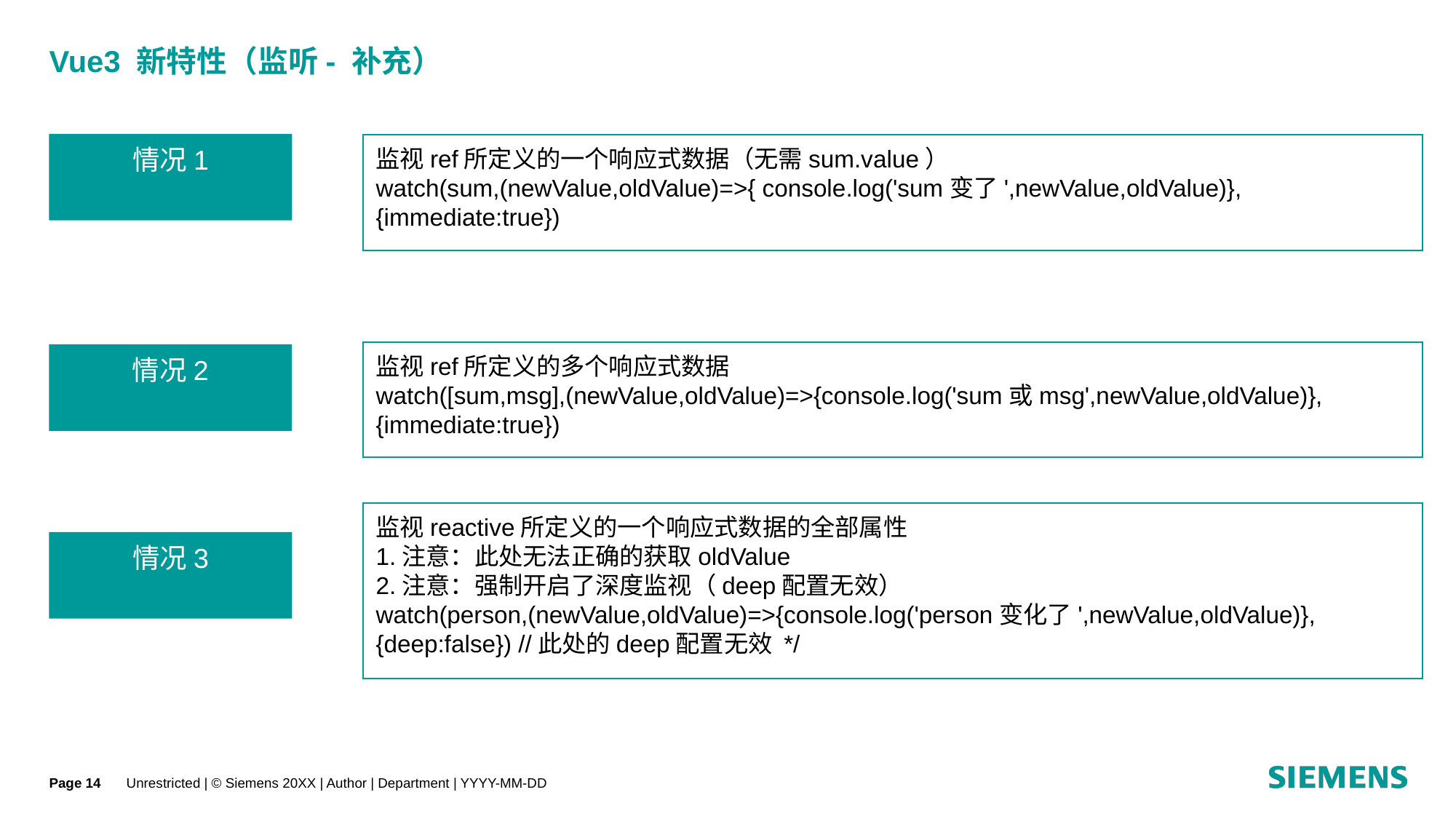

# Vue3 新特性（监听- 补充）
情况1
监视ref所定义的一个响应式数据（无需sum.value）
watch(sum,(newValue,oldValue)=>{ console.log('sum变了',newValue,oldValue)},{immediate:true})
监视ref所定义的多个响应式数据
watch([sum,msg],(newValue,oldValue)=>{console.log('sum或msg',newValue,oldValue)},{immediate:true})
情况2
监视reactive所定义的一个响应式数据的全部属性
1.注意：此处无法正确的获取oldValue
2.注意：强制开启了深度监视（deep配置无效）
watch(person,(newValue,oldValue)=>{console.log('person变化了',newValue,oldValue)},{deep:false}) //此处的deep配置无效 */
情况3

Page 14
Unrestricted | © Siemens 20XX | Author | Department | YYYY-MM-DD